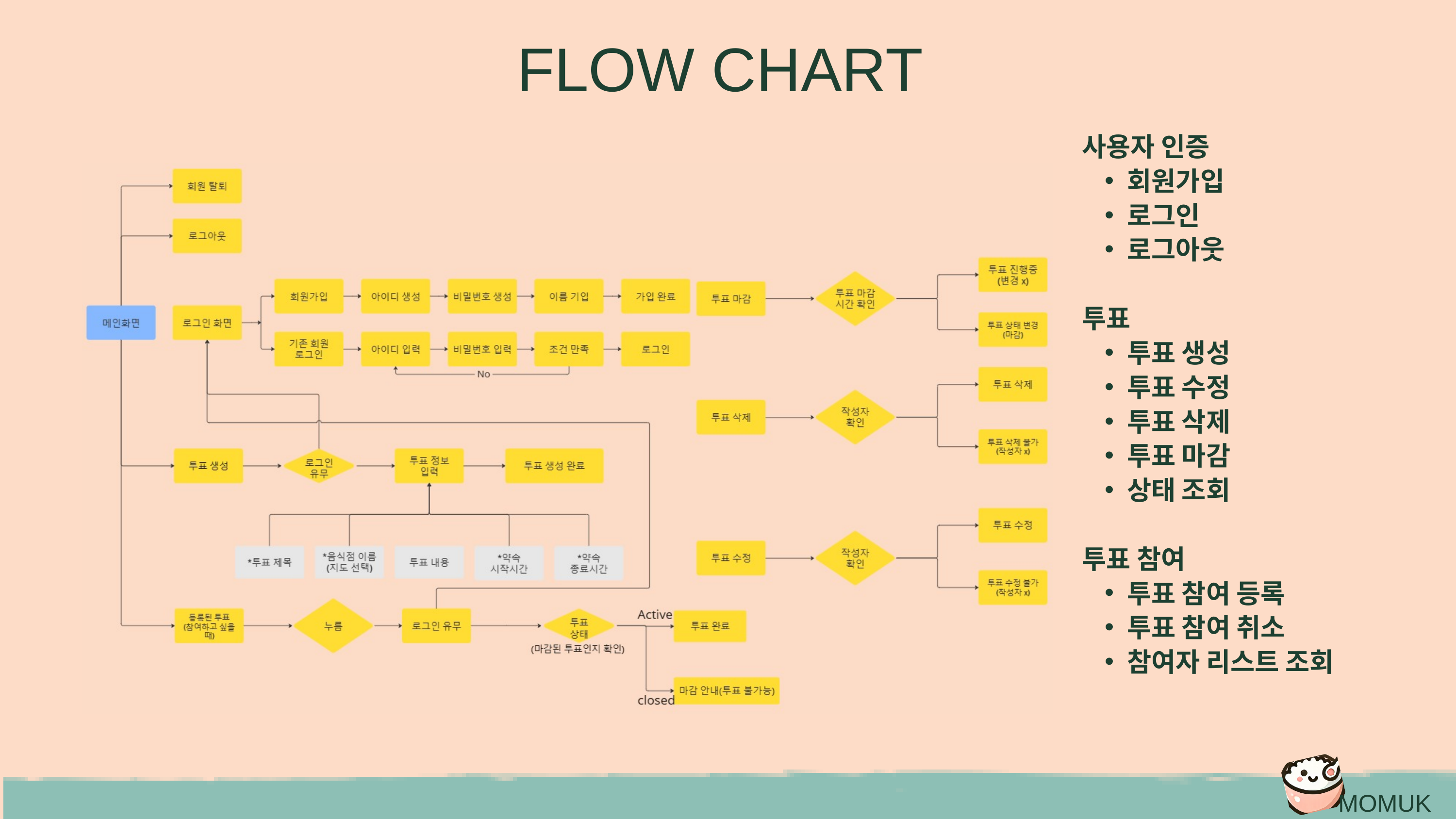

FLOW CHART
사용자 인증
회원가입
로그인
로그아웃

투표
투표 생성
투표 수정
투표 삭제
투표 마감
상태 조회

투표 참여
투표 참여 등록
투표 참여 취소
참여자 리스트 조회

MOMUK